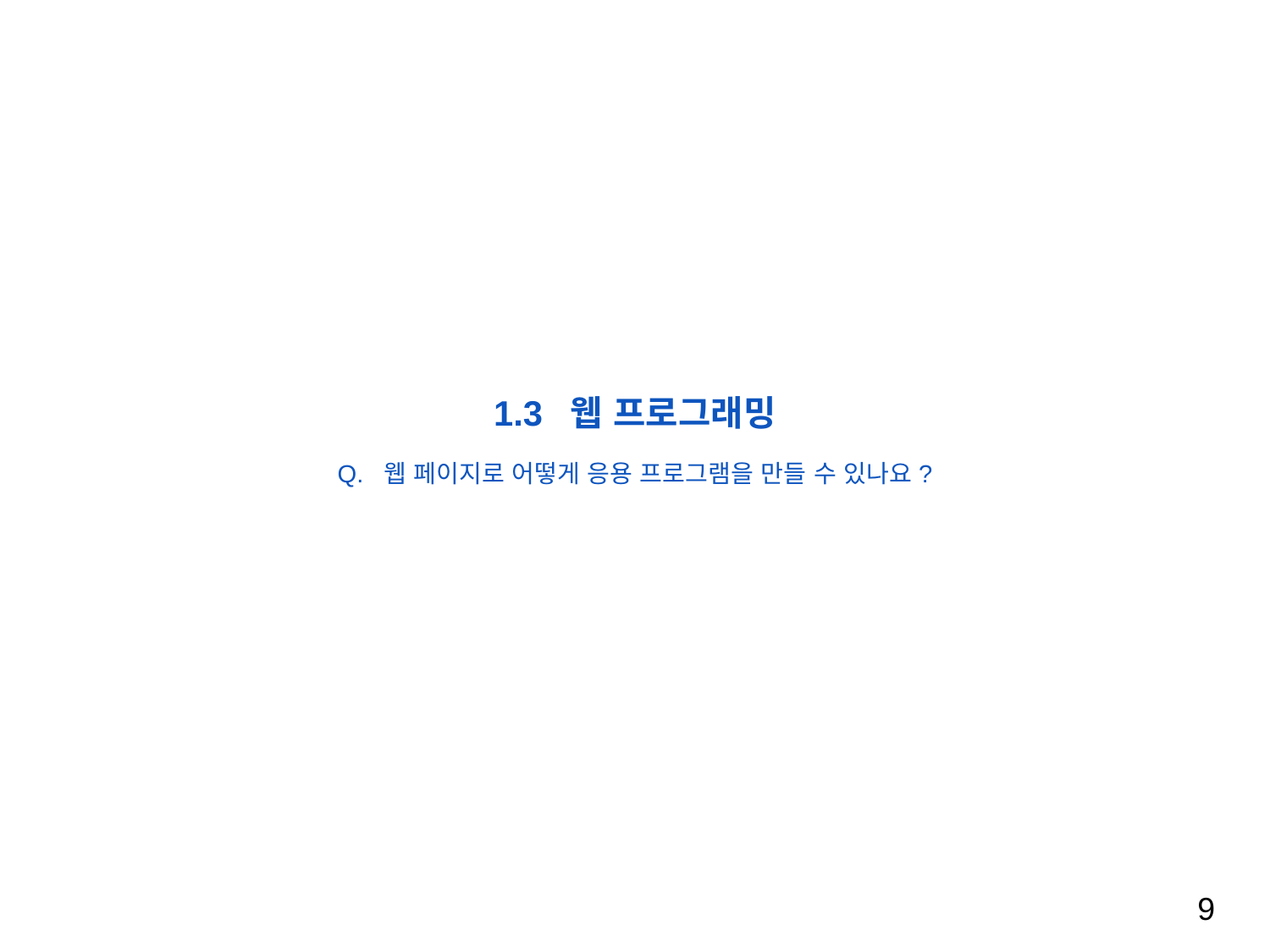

1.3  웹 프로그래밍
Q.  웹 페이지로 어떻게 응용 프로그램을 만들 수 있나요?

9